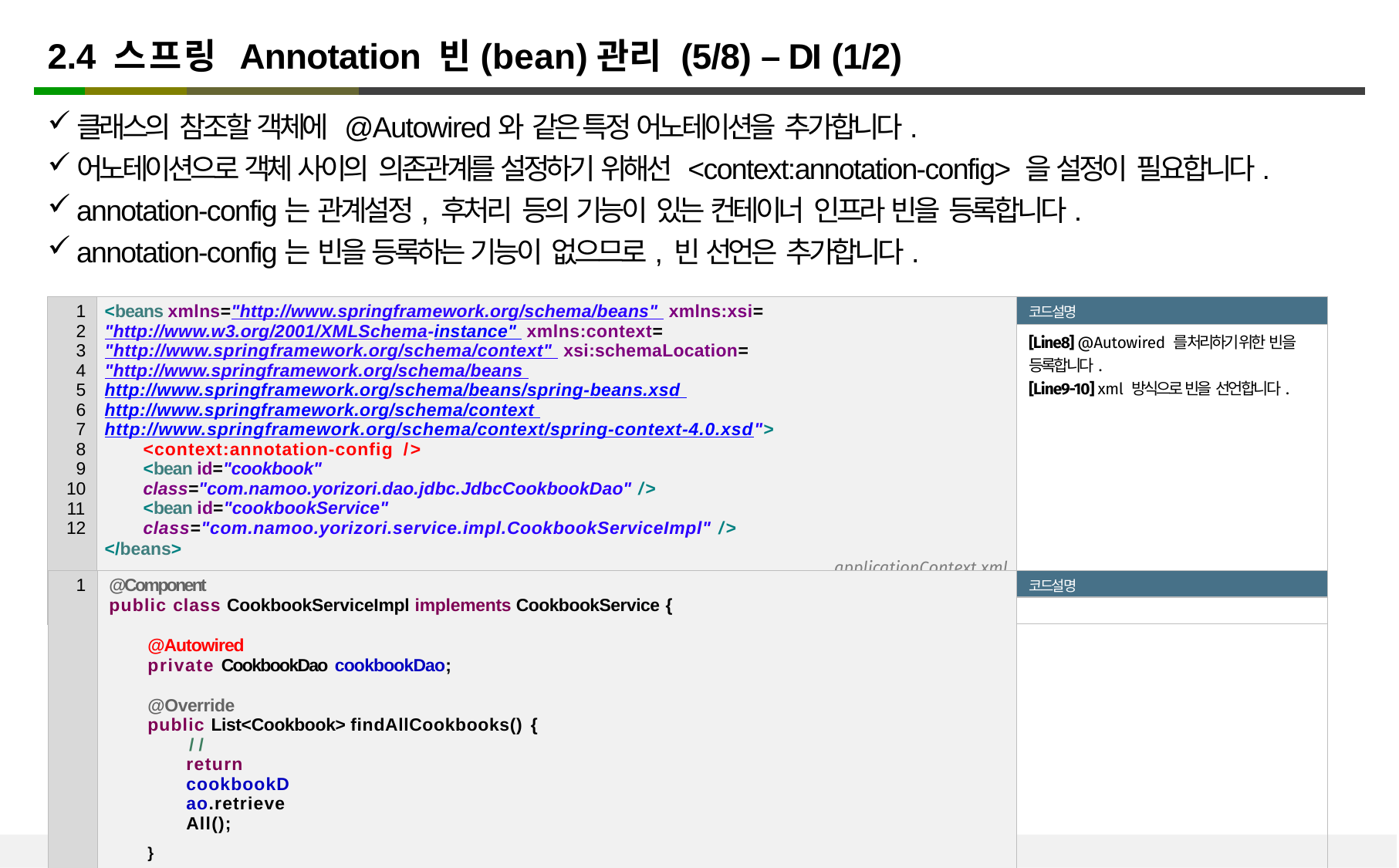

# 2.4 스프링 Annotation 빈(bean)관리 (5/8) – DI (1/2)
클래스의 참조할 객체에  @Autowired와 같은 특정 어노테이션을 추가합니다.
어노테이션으로 객체 사이의  의존관계를 설정하기  위해선 <context:annotation-config> 을 설정이 필요합니다.
annotation-config는 관계설정, 후처리  등의 기능이 있는 컨테이너  인프라 빈을 등록합니다.
annotation-config는 빈을 등록하는 기능이  없으므로, 빈 선언은 추가합니다.
| 1 2 3 4 5 6 7 8 9 10 11 12 | <beans xmlns="http://www.springframework.org/schema/beans" xmlns:xsi="http://www.w3.org/2001/XMLSchema-instance" xmlns:context="http://www.springframework.org/schema/context" xsi:schemaLocation="http://www.springframework.org/schema/beans http://www.springframework.org/schema/beans/spring-beans.xsd http://www.springframework.org/schema/context http://www.springframework.org/schema/context/spring-context-4.0.xsd"> <context:annotation-config /> <bean id="cookbook" class="com.namoo.yorizori.dao.jdbc.JdbcCookbookDao" /> <bean id="cookbookService" class="com.namoo.yorizori.service.impl.CookbookServiceImpl" /> </beans> applicationContext.xml | 코드설명 |
| --- | --- | --- |
|  |  | [Line8] @Autowired 를 처리하기 위한 빈을 등록합니다. [Line9-10] xml 방식으로 빈을 선언합니다. |
| 1 | @Component public class CookbookServiceImpl implements CookbookService { @Autowired private CookbookDao cookbookDao; @Override public List<Cookbook> findAllCookbooks() { // return cookbookDao.retrieveAll(); } CookbookServiceImpl .java | 코드설명 |
| --- | --- | --- |
|  |  |  |
| 2 |  | [Line1] applicationContext.xml 파일에 |
| 3 |  | stereotype annotation을 처리 할 수 있는 빈을 |
| 4 |  | 등록하지 않았으므로 무시됩니다. |
| 5 6 |  | [Line4] 프로퍼티에 의존성 주입을 위해 Injection Annotation을 선언합니다. |
| 7 |  |  |
| 8 |  |  |
| 9 |  |  |
| 10 |  |  |
| 11 |  |  |